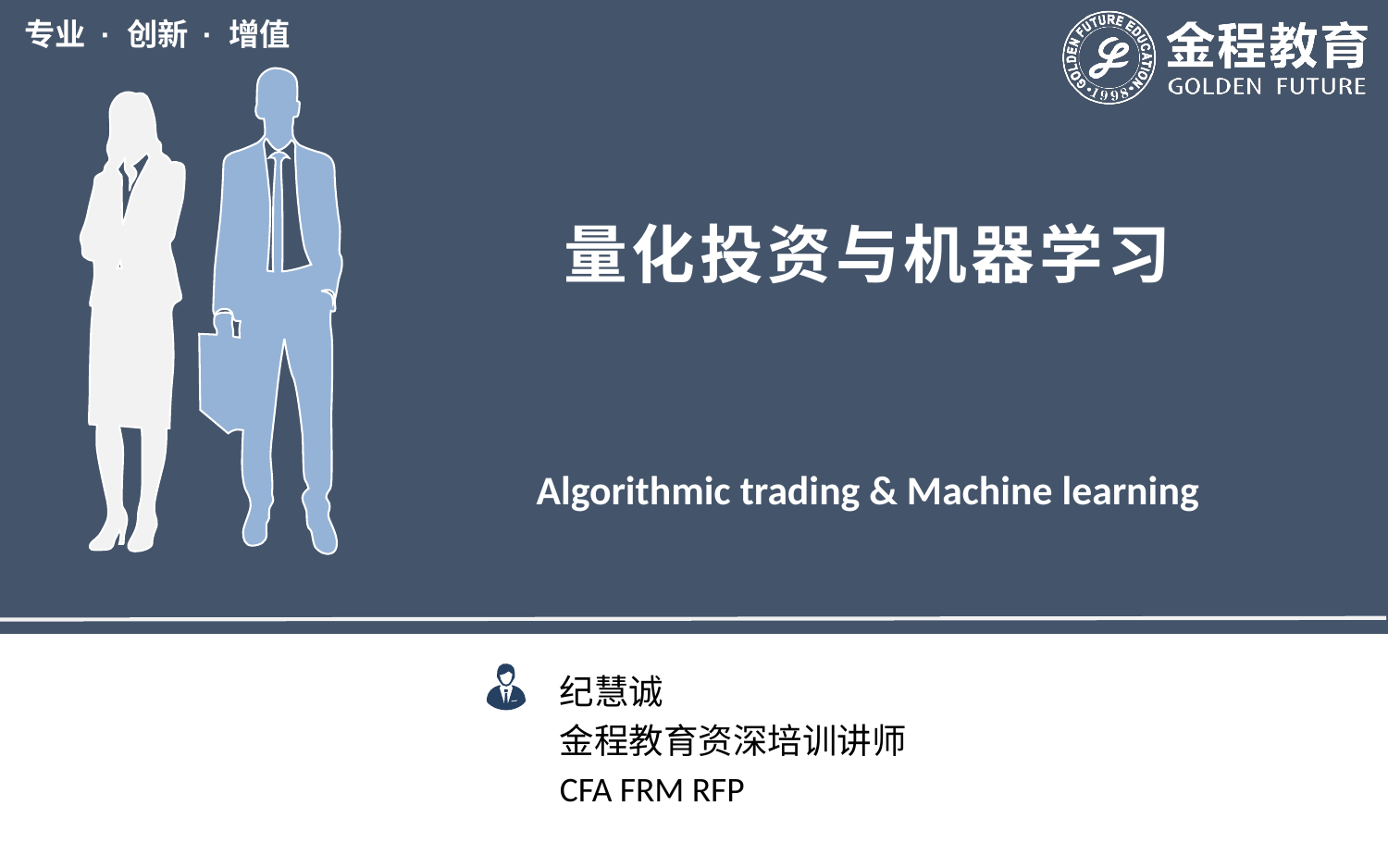

量化投资与机器学习

Algorithmic trading & Machine learning
纪慧诚
金程教育资深培训讲师
CFA FRM RFP